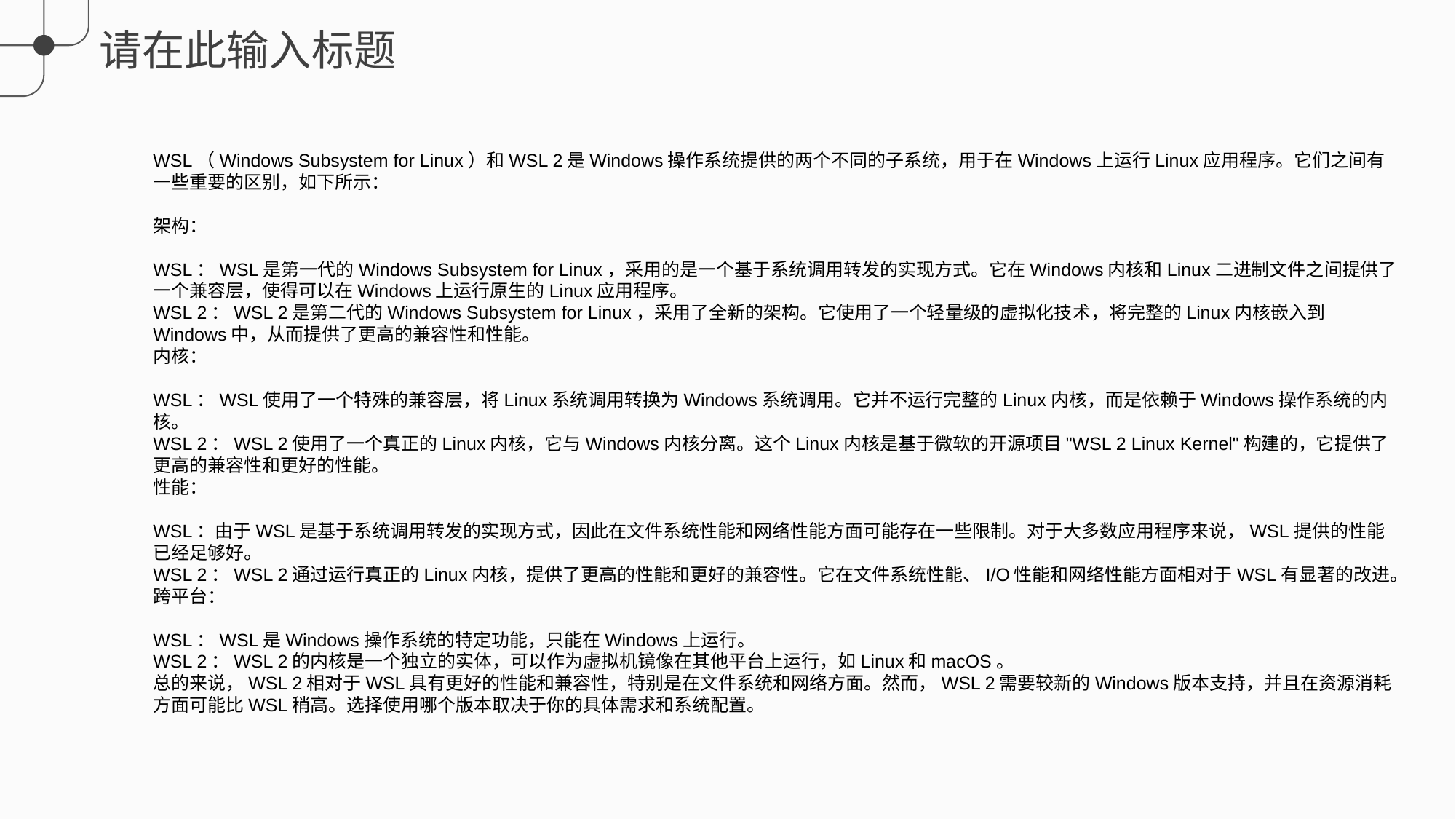

WSL（Windows Subsystem for Linux）和WSL 2是Windows操作系统提供的两个不同的子系统，用于在Windows上运行Linux应用程序。它们之间有一些重要的区别，如下所示：

架构：

WSL：WSL是第一代的Windows Subsystem for Linux，采用的是一个基于系统调用转发的实现方式。它在Windows内核和Linux二进制文件之间提供了一个兼容层，使得可以在Windows上运行原生的Linux应用程序。
WSL 2：WSL 2是第二代的Windows Subsystem for Linux，采用了全新的架构。它使用了一个轻量级的虚拟化技术，将完整的Linux内核嵌入到Windows中，从而提供了更高的兼容性和性能。
内核：

WSL：WSL使用了一个特殊的兼容层，将Linux系统调用转换为Windows系统调用。它并不运行完整的Linux内核，而是依赖于Windows操作系统的内核。
WSL 2：WSL 2使用了一个真正的Linux内核，它与Windows内核分离。这个Linux内核是基于微软的开源项目"WSL 2 Linux Kernel"构建的，它提供了更高的兼容性和更好的性能。
性能：

WSL：由于WSL是基于系统调用转发的实现方式，因此在文件系统性能和网络性能方面可能存在一些限制。对于大多数应用程序来说，WSL提供的性能已经足够好。
WSL 2：WSL 2通过运行真正的Linux内核，提供了更高的性能和更好的兼容性。它在文件系统性能、I/O性能和网络性能方面相对于WSL有显著的改进。
跨平台：

WSL：WSL是Windows操作系统的特定功能，只能在Windows上运行。
WSL 2：WSL 2的内核是一个独立的实体，可以作为虚拟机镜像在其他平台上运行，如Linux和macOS。
总的来说，WSL 2相对于WSL具有更好的性能和兼容性，特别是在文件系统和网络方面。然而，WSL 2需要较新的Windows版本支持，并且在资源消耗方面可能比WSL稍高。选择使用哪个版本取决于你的具体需求和系统配置。